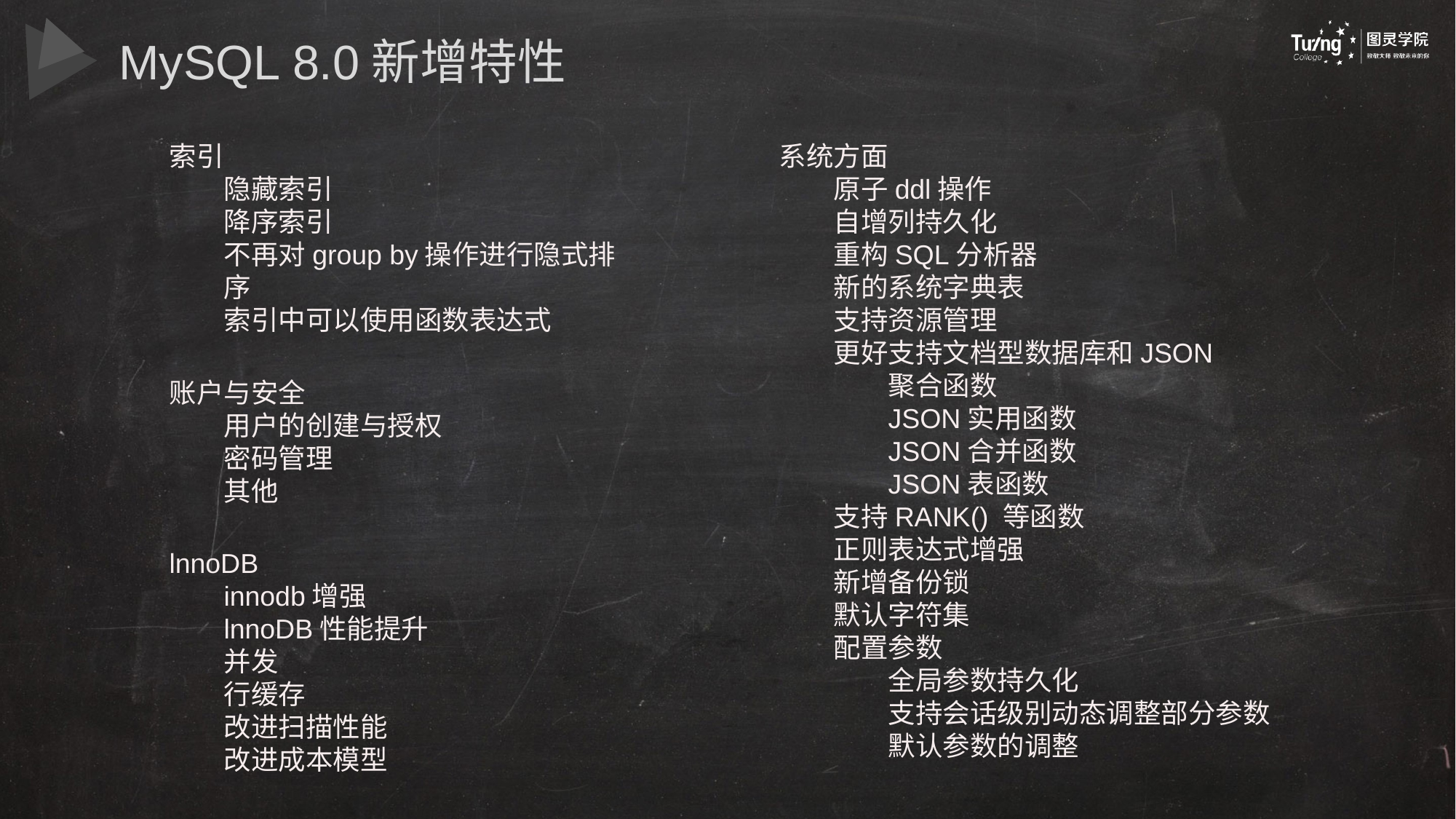

MySQL 8.0新增特性
索引
隐藏索引
降序索引
不再对group by操作进行隐式排序
索引中可以使用函数表达式
系统方面
原子ddl操作
自增列持久化
重构SQL分析器
新的系统字典表
支持资源管理
更好支持文档型数据库和JSON
聚合函数
JSON实用函数
JSON合并函数
JSON表函数
支持RANK() 等函数
正则表达式增强
新增备份锁
默认字符集
配置参数
全局参数持久化
支持会话级别动态调整部分参数
默认参数的调整
账户与安全
用户的创建与授权
密码管理
其他
lnnoDB
innodb增强
lnnoDB性能提升
并发
行缓存
改进扫描性能
改进成本模型